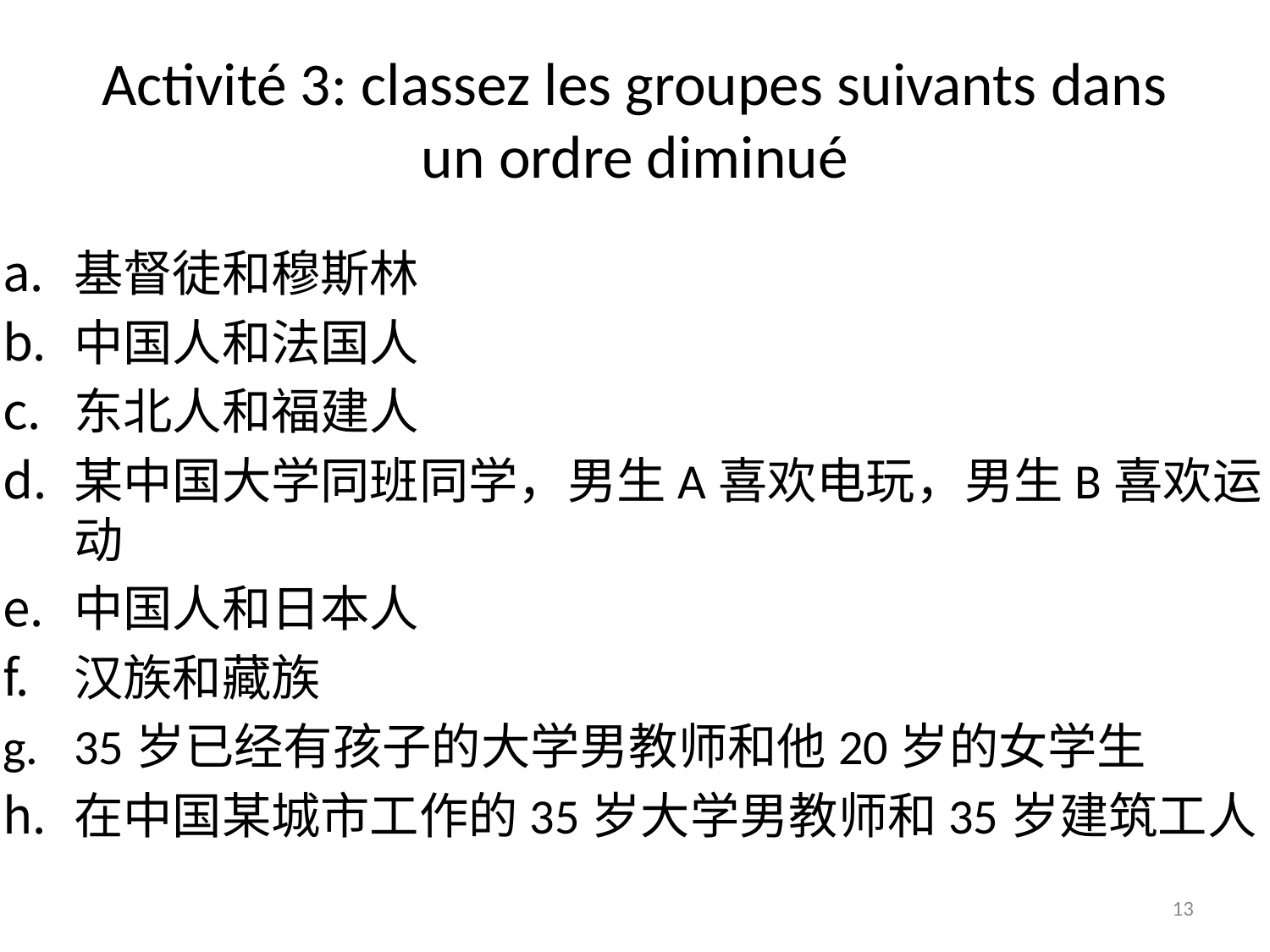

# Activité 3: classez les groupes suivants dans un ordre diminué
基督徒和穆斯林
中国人和法国人
东北人和福建人
某中国大学同班同学，男生A喜欢电玩，男生B喜欢运动
中国人和日本人
汉族和藏族
35岁已经有孩子的大学男教师和他20岁的女学生
在中国某城市工作的35岁大学男教师和35岁建筑工人

13